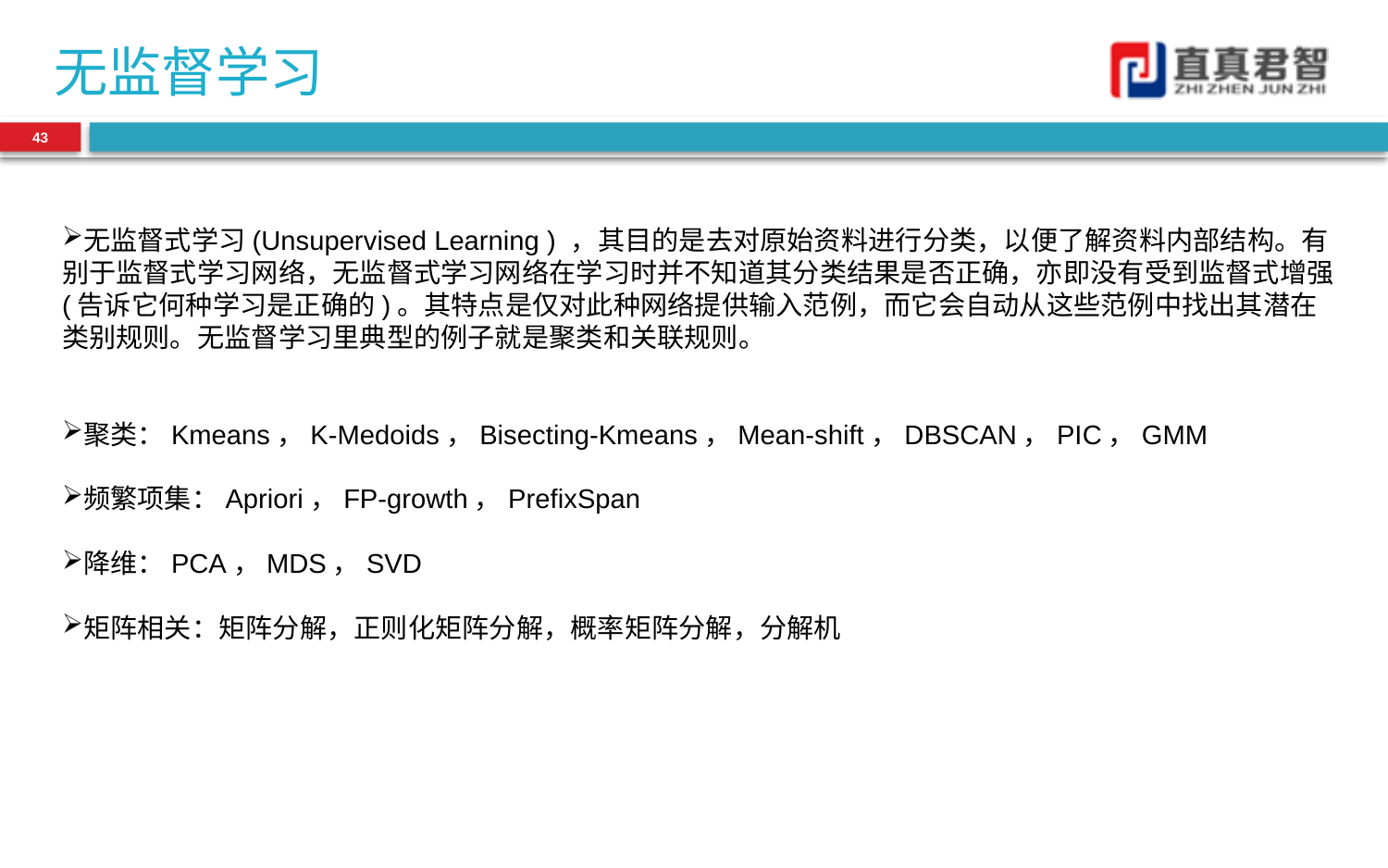

# 无监督学习
43

无监督式学习(Unsupervised Learning ) ，其目的是去对原始资料进行分类，以便了解资料内部结构。有别于监督式学习网络，无监督式学习网络在学习时并不知道其分类结果是否正确，亦即没有受到监督式增强(告诉它何种学习是正确的)。其特点是仅对此种网络提供输入范例，而它会自动从这些范例中找出其潜在类别规则。无监督学习里典型的例子就是聚类和关联规则。

聚类：Kmeans，K-Medoids，Bisecting-Kmeans，Mean-shift，DBSCAN，PIC，GMM

频繁项集：Apriori，FP-growth，PrefixSpan

降维：PCA，MDS，SVD

矩阵相关：矩阵分解，正则化矩阵分解，概率矩阵分解，分解机